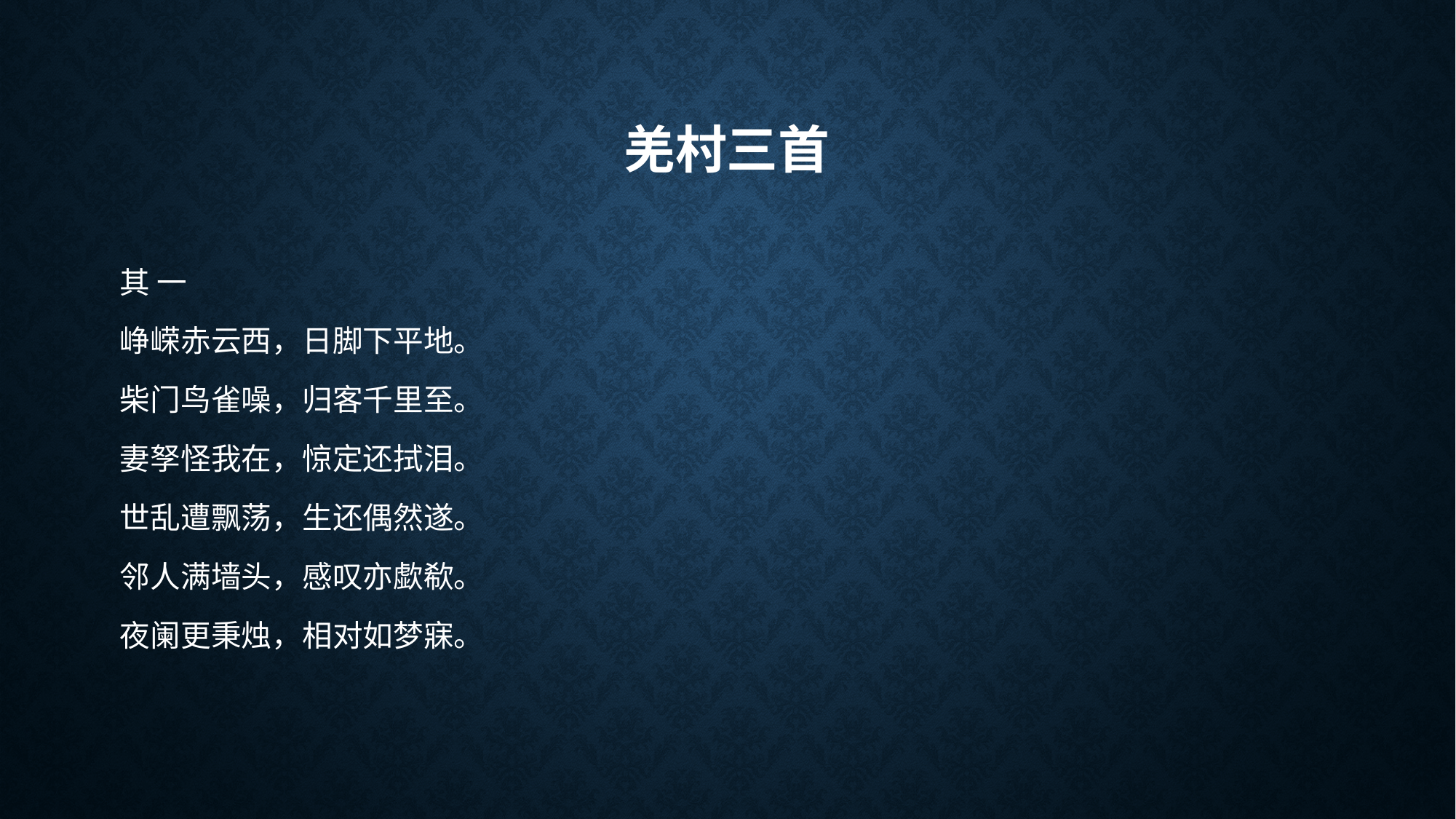

# 羌村三首
其 一
峥嵘赤云西，日脚下平地。
柴门鸟雀噪，归客千里至。
妻孥怪我在，惊定还拭泪。
世乱遭飘荡，生还偶然遂。
邻人满墙头，感叹亦歔欷。
夜阑更秉烛，相对如梦寐。